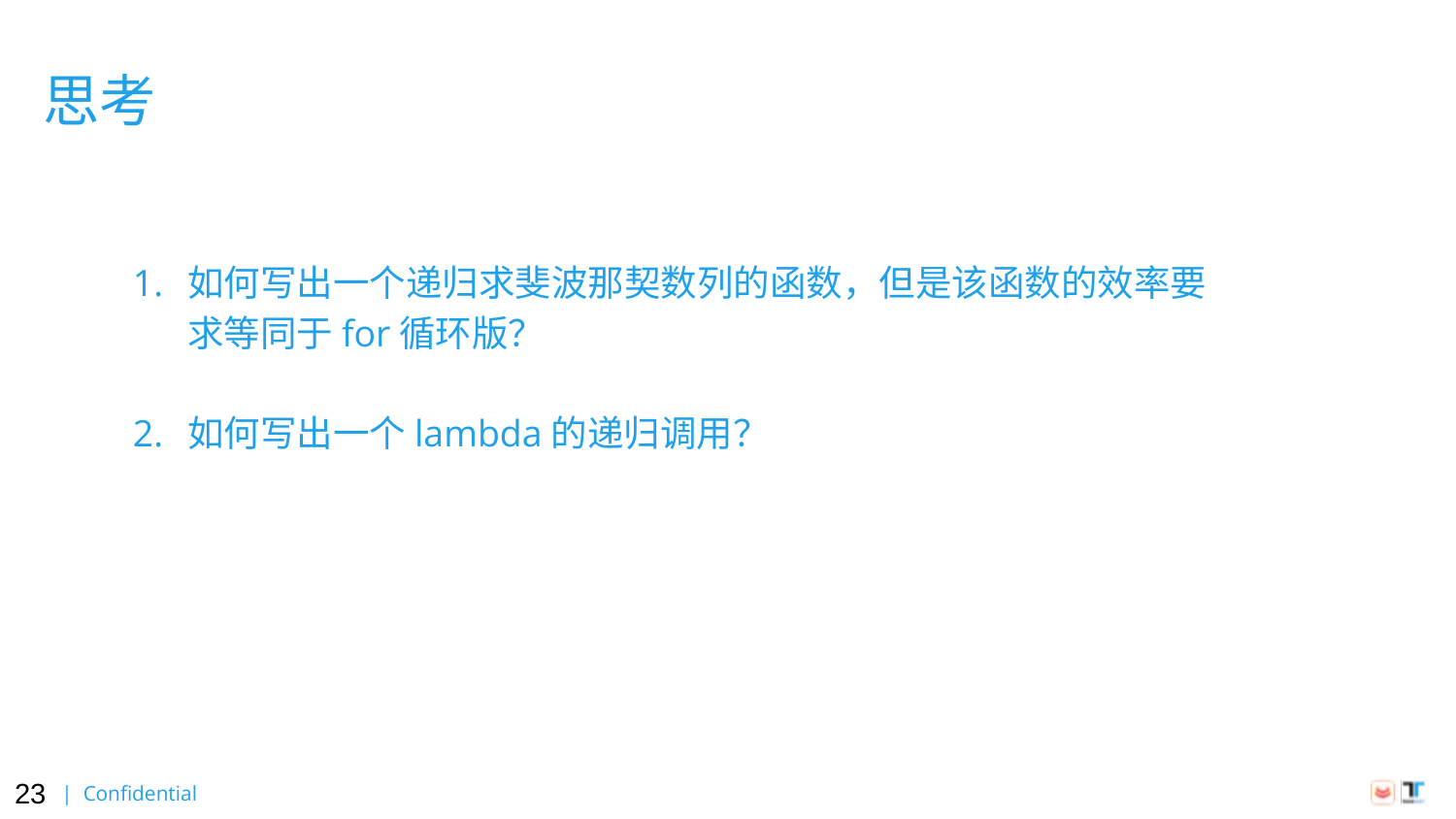

# 思考
如何写出一个递归求斐波那契数列的函数，但是该函数的效率要求等同于for循环版？

如何写出一个lambda的递归调用？
23